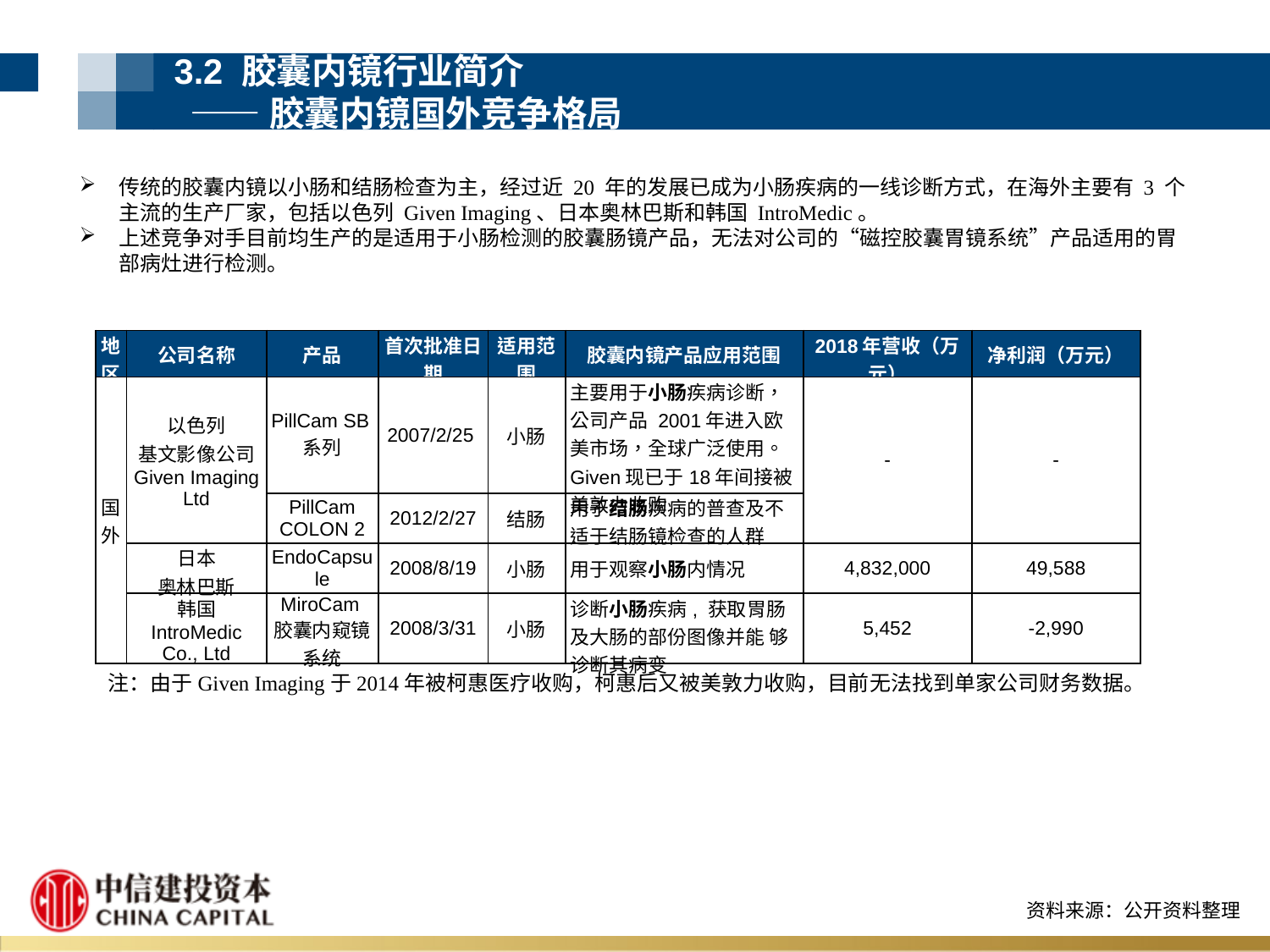

3.2 胶囊内镜行业简介
  ——胶囊内镜国外竞争格局
传统的胶囊内镜以小肠和结肠检查为主，经过近 20 年的发展已成为小肠疾病的一线诊断方式，在海外主要有 3 个主流的生产厂家，包括以色列 Given Imaging、日本奥林巴斯和韩国 IntroMedic。
上述竞争对手目前均生产的是适用于小肠检测的胶囊肠镜产品，无法对公司的“磁控胶囊胃镜系统”产品适用的胃部病灶进行检测。
| 地区 | 公司名称 | 产品 | 首次批准日期 | 适用范围 | 胶囊内镜产品应用范围 | 2018年营收（万元） | 净利润（万元） |
| --- | --- | --- | --- | --- | --- | --- | --- |
| 国外 | 以色列 基文影像公司 Given Imaging Ltd | PillCam SB系列 | 2007/2/25 | 小肠 | 主要用于小肠疾病诊断，公司产品 2001年进入欧美市场，全球广泛使用。Given现已于18年间接被美敦力收购 | - | - |
|  |  | PillCam COLON 2 | 2012/2/27 | 结肠 | 用于结肠疾病的普查及不适于结肠镜检查的人群 |  |  |
|  | 日本 奥林巴斯 | EndoCapsule | 2008/8/19 | 小肠 | 用于观察小肠内情况 | 4,832,000 | 49,588 |
|  | 韩国 IntroMedic Co., Ltd | MiroCam胶囊内窥镜系统 | 2008/3/31 | 小肠 | 诊断小肠疾病, 获取胃肠及大肠的部份图像并能 够诊断其病变 | 5,452 | -2,990 |
注：由于Given Imaging于2014年被柯惠医疗收购，柯惠后又被美敦力收购，目前无法找到单家公司财务数据。
资料来源：公开资料整理